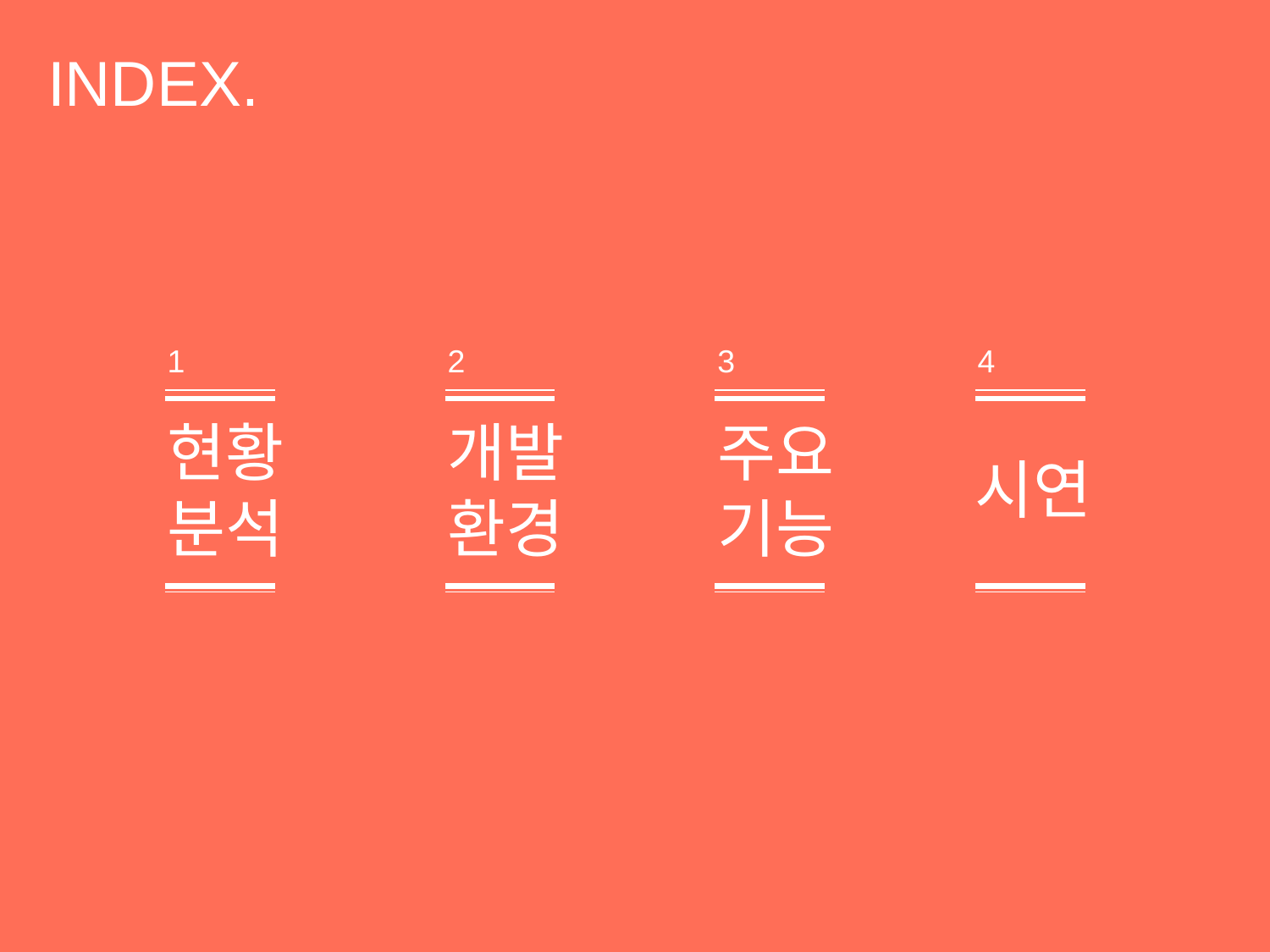

INDEX.
1
2
3
4
현황
분석
개발환경
주요기능
시연